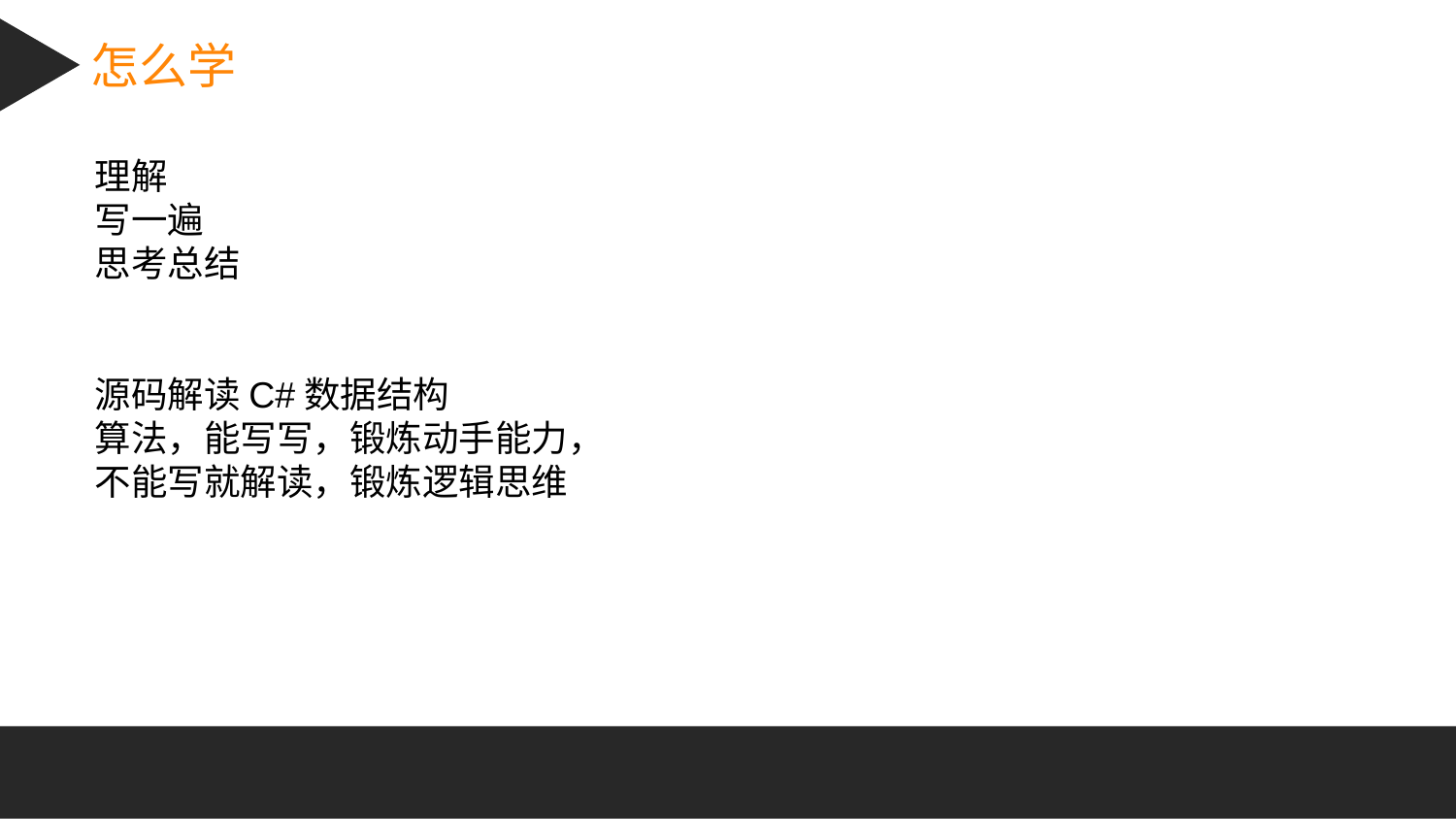

怎么学
理解
写一遍
思考总结

源码解读C#数据结构
算法，能写写，锻炼动手能力，
不能写就解读，锻炼逻辑思维